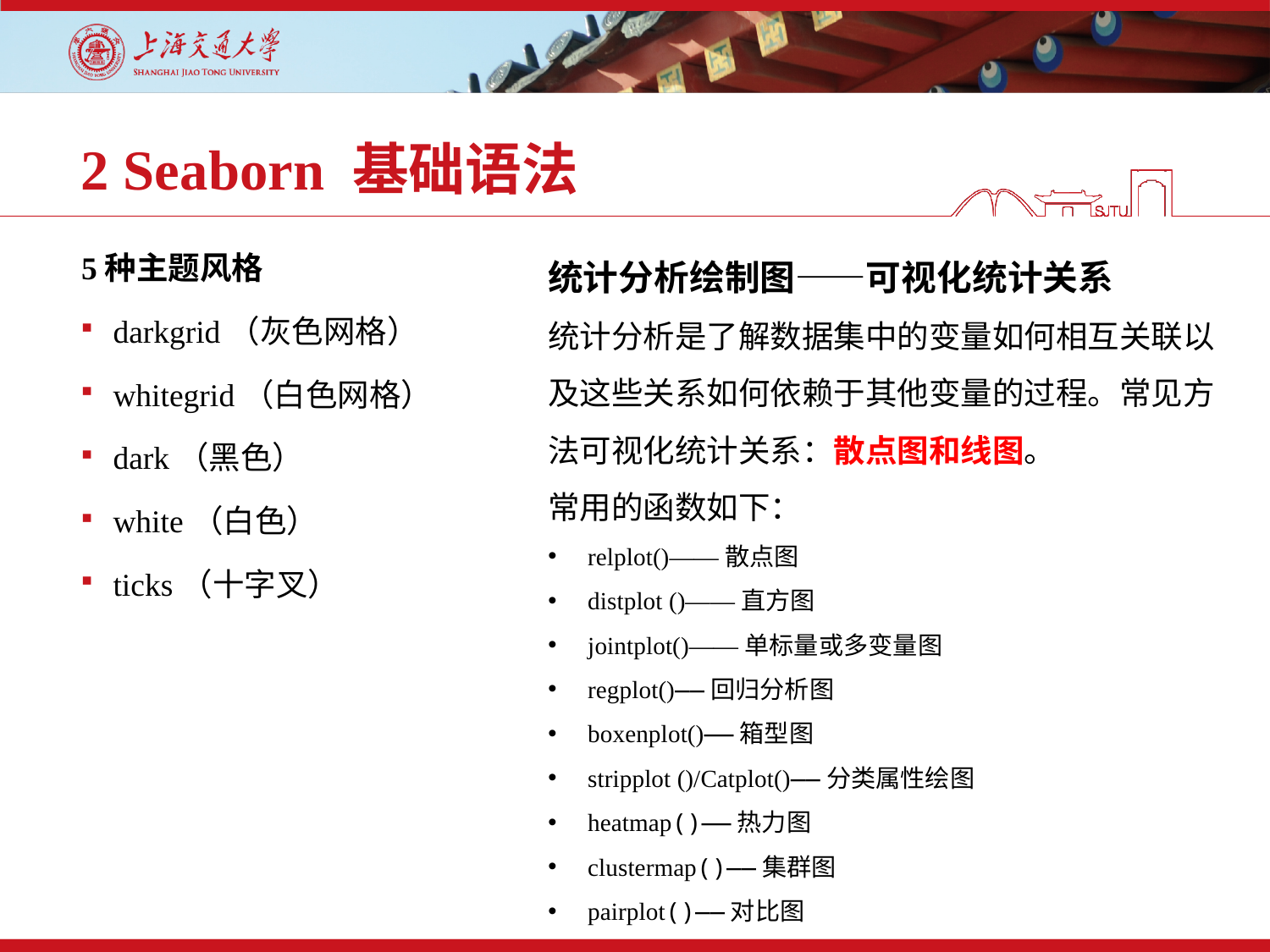

# 2 Seaborn 基础语法
统计分析绘制图——可视化统计关系
统计分析是了解数据集中的变量如何相互关联以及这些关系如何依赖于其他变量的过程。常见方法可视化统计关系：散点图和线图。
常用的函数如下：
relplot()——散点图
distplot ()——直方图
jointplot()——单标量或多变量图
regplot()——回归分析图
boxenplot()——箱型图
stripplot ()/Catplot()——分类属性绘图
heatmap()——热力图
clustermap()——集群图
pairplot()——对比图
5种主题风格
darkgrid（灰色网格）
whitegrid（白色网格）
dark（黑色）
white（白色）
ticks（十字叉）